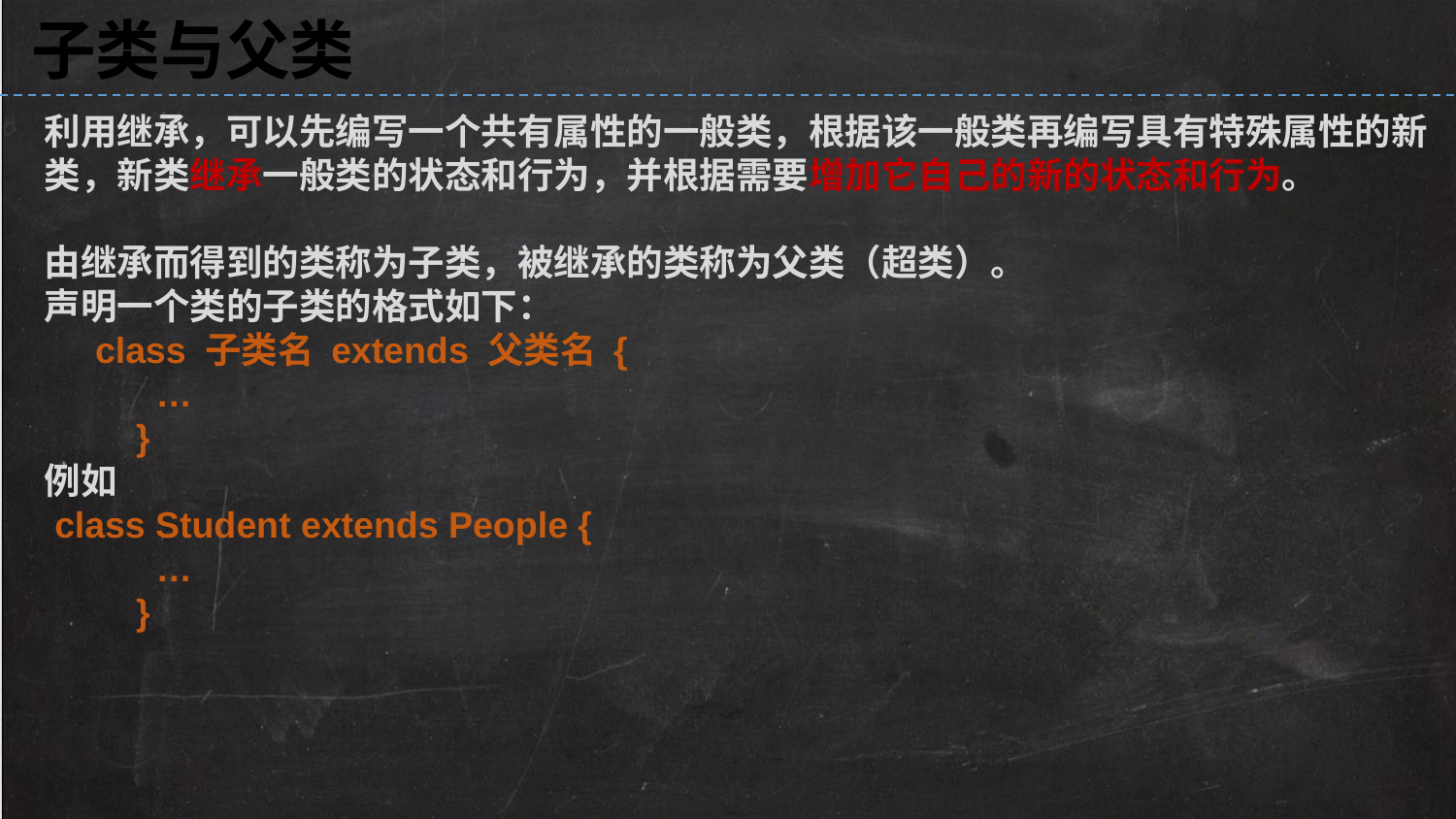

子类与父类
利用继承，可以先编写一个共有属性的一般类，根据该一般类再编写具有特殊属性的新类，新类继承一般类的状态和行为，并根据需要增加它自己的新的状态和行为。

由继承而得到的类称为子类，被继承的类称为父类（超类）。
声明一个类的子类的格式如下：
     class 子类名 extends 父类名 {
           …
         }
例如
 class Student extends People {
           …
         }